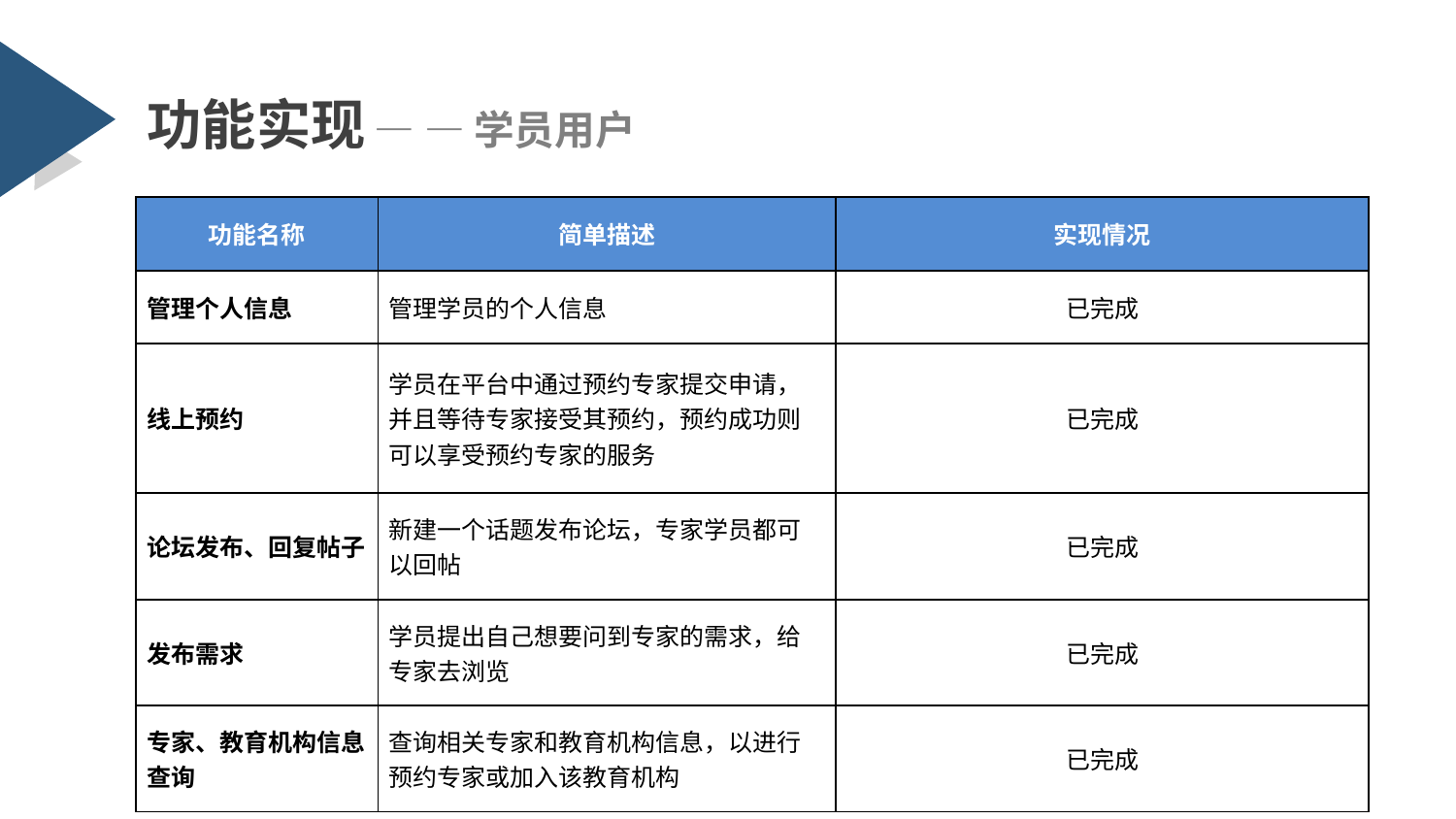

功能实现 — — 学员用户

| 功能名称 | 简单描述 | 实现情况 |
| --- | --- | --- |
| 管理个人信息 | 管理学员的个人信息 | 已完成 |
| 线上预约 | 学员在平台中通过预约专家提交申请，并且等待专家接受其预约，预约成功则可以享受预约专家的服务 | 已完成 |
| 论坛发布、回复帖子 | 新建一个话题发布论坛，专家学员都可以回帖 | 已完成 |
| 发布需求 | 学员提出自己想要问到专家的需求，给专家去浏览 | 已完成 |
| 专家、教育机构信息查询 | 查询相关专家和教育机构信息，以进行预约专家或加入该教育机构 | 已完成 |